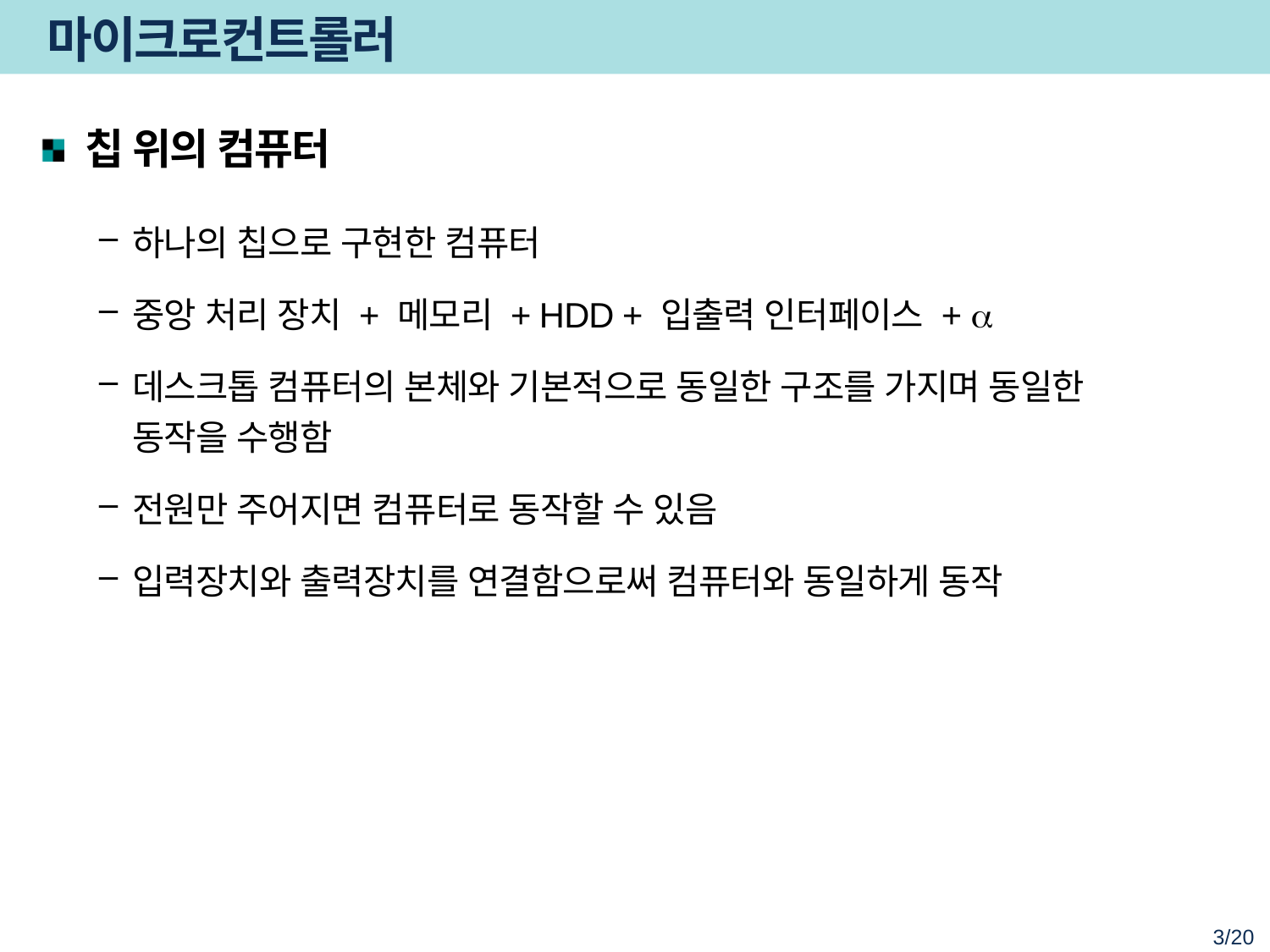

# 마이크로컨트롤러
칩 위의 컴퓨터
하나의 칩으로 구현한 컴퓨터
중앙 처리 장치 + 메모리 + HDD + 입출력 인터페이스 + α
데스크톱 컴퓨터의 본체와 기본적으로 동일한 구조를 가지며 동일한 동작을 수행함
전원만 주어지면 컴퓨터로 동작할 수 있음
입력장치와 출력장치를 연결함으로써 컴퓨터와 동일하게 동작